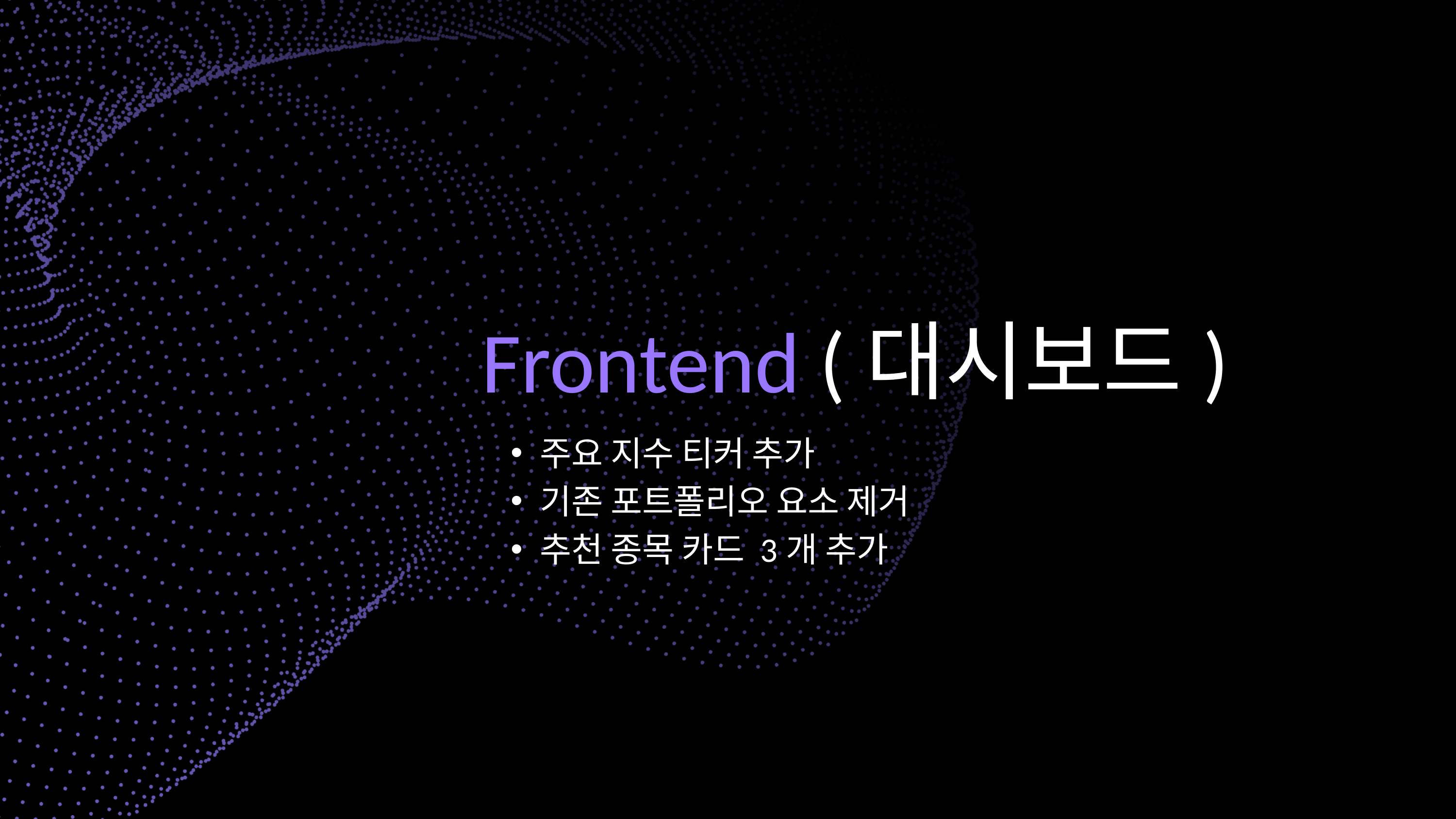

Frontend (대시보드)

주요 지수 티커 추가
기존 포트폴리오 요소 제거
추천 종목 카드 3개 추가